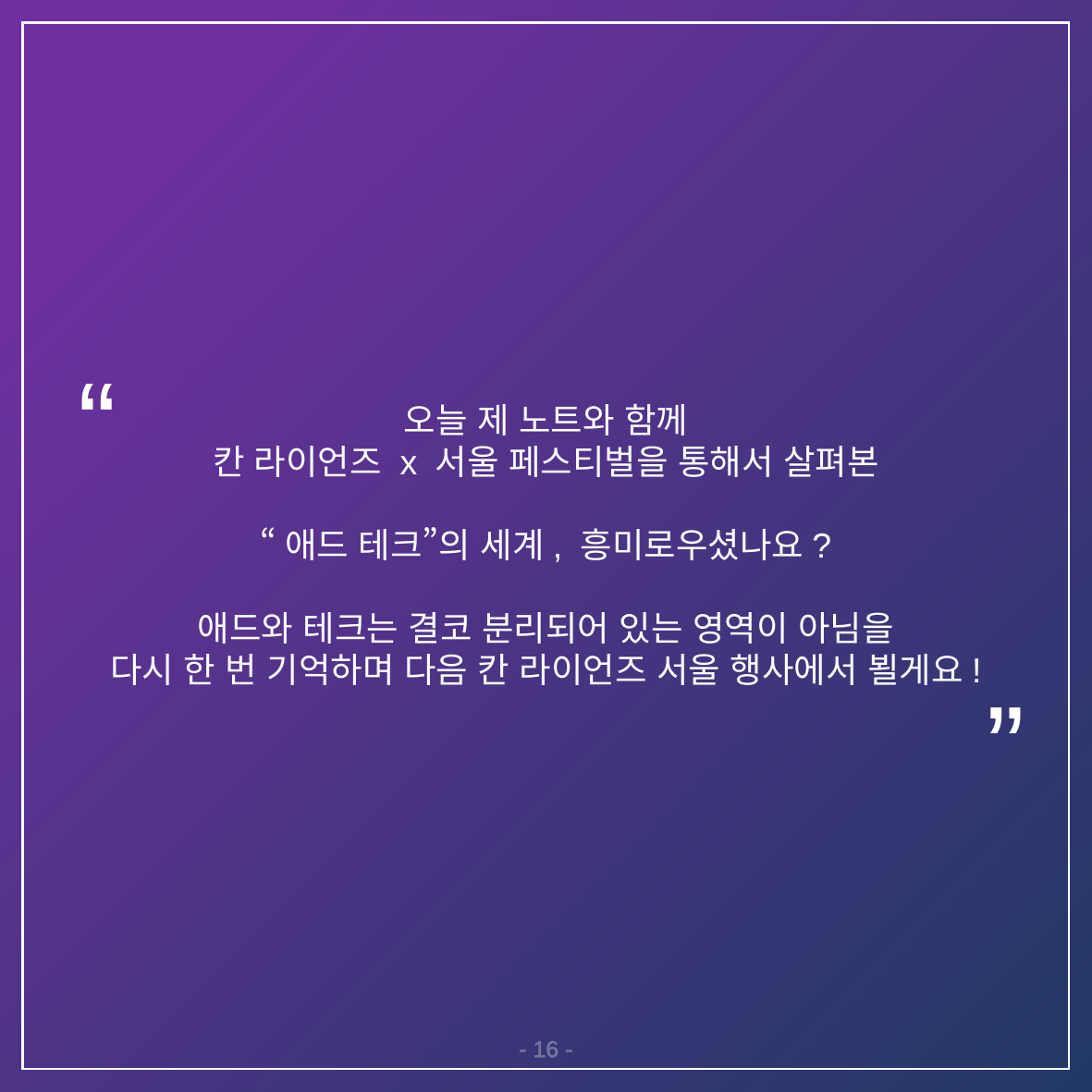

“
오늘 제 노트와 함께
칸 라이언즈 x 서울 페스티벌을 통해서 살펴본

“애드 테크”의 세계, 흥미로우셨나요?

애드와 테크는 결코 분리되어 있는 영역이 아님을
다시 한 번 기억하며 다음 칸 라이언즈 서울 행사에서 뵐게요!
“
- 16 -